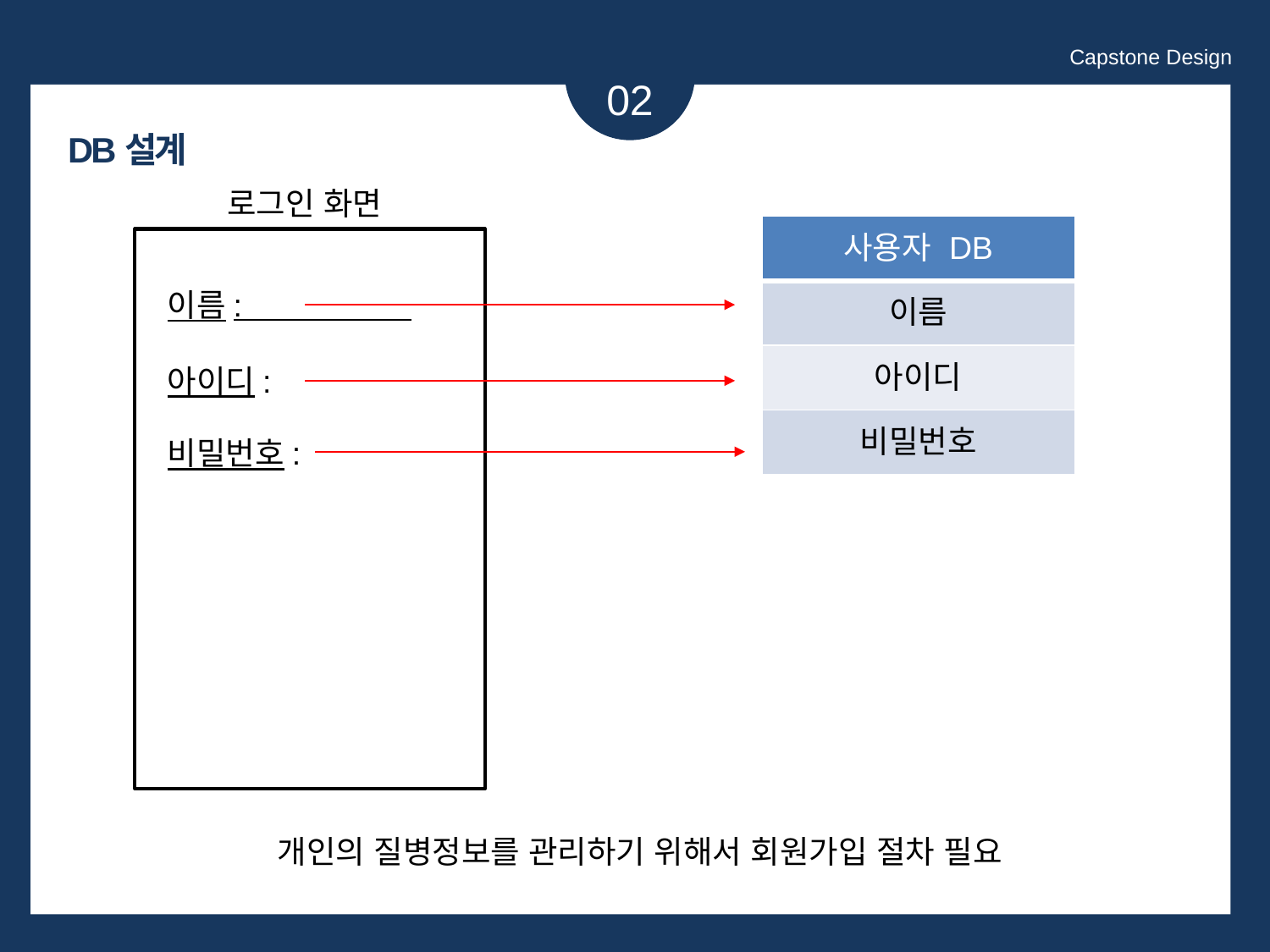

Capstone Design
02

DB설계
로그인 화면
| 사용자 DB |
| --- |
| 이름 |
| 아이디 |
| 비밀번호 |

이름:
아이디:
비밀번호:
소제목
개인의 질병정보를 관리하기 위해서 회원가입 절차 필요